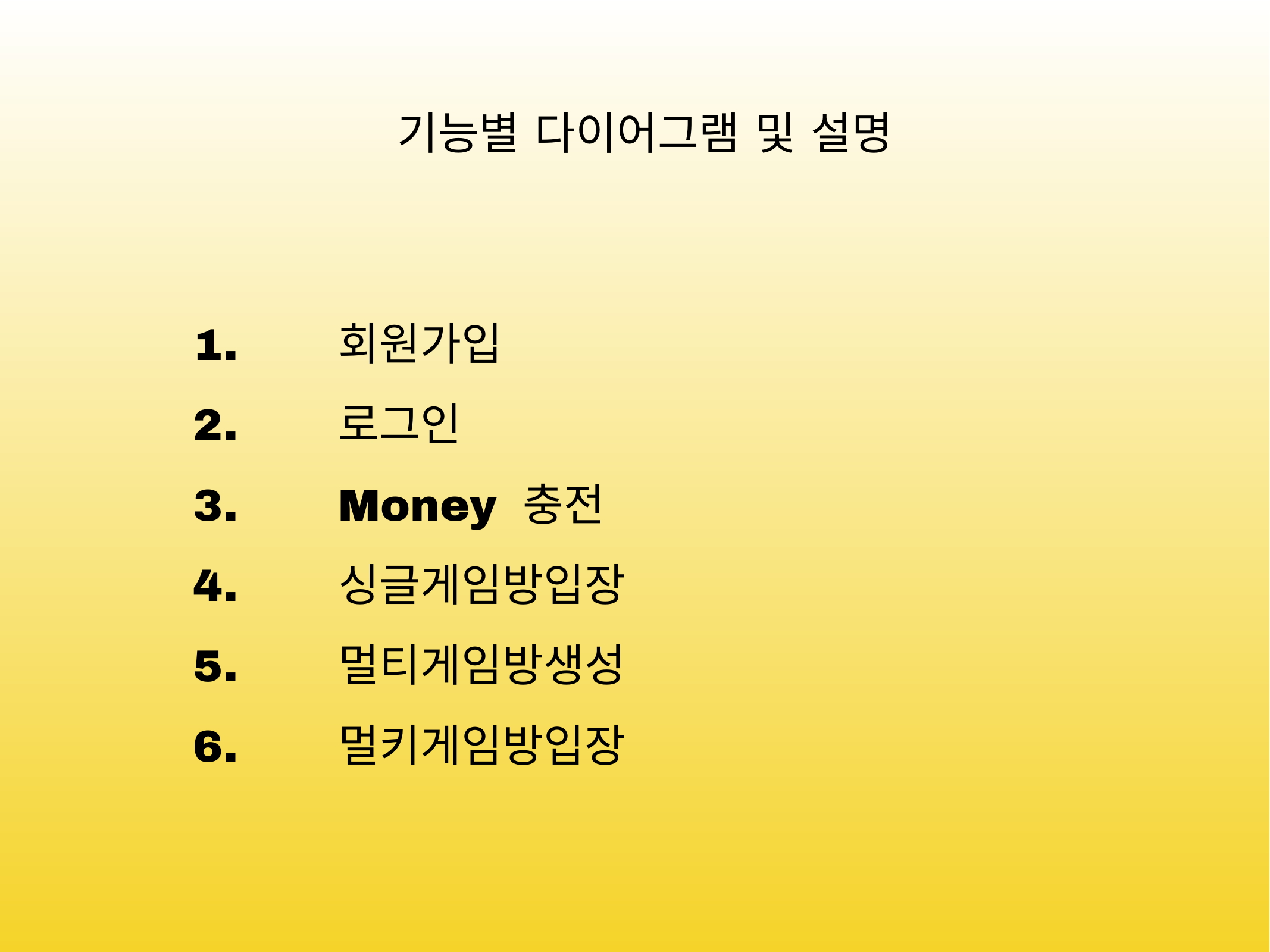

기능별 다이어그램 및 설명
회원가입

로그인

Money 충전

싱글게임방입장

멀티게임방생성

멀키게임방입장